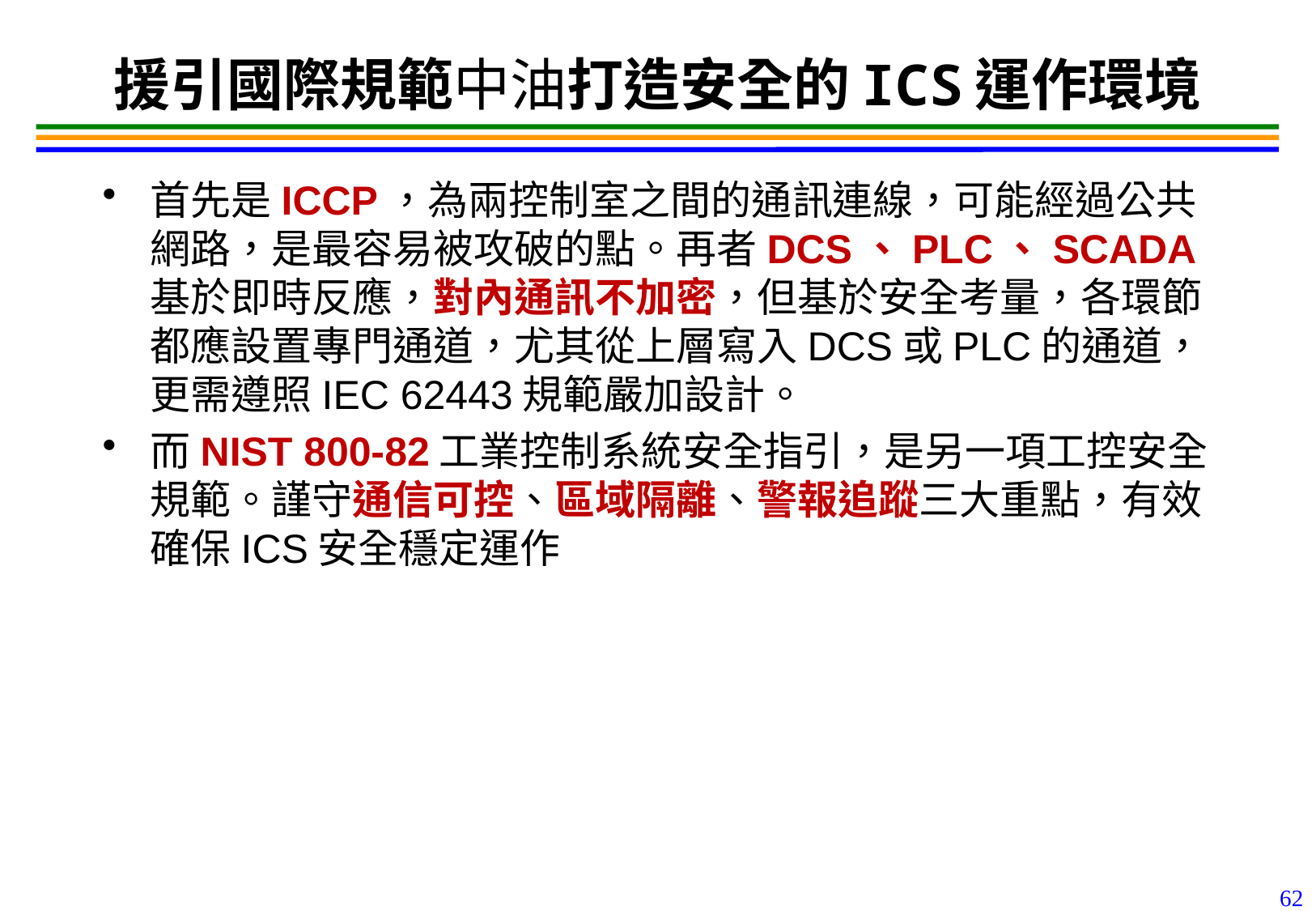

62
# 援引國際規範中油打造安全的ICS運作環境
首先是ICCP，為兩控制室之間的通訊連線，可能經過公共網路，是最容易被攻破的點。再者DCS、PLC、SCADA基於即時反應，對內通訊不加密，但基於安全考量，各環節都應設置專門通道，尤其從上層寫入DCS或PLC的通道，更需遵照IEC 62443規範嚴加設計。
而NIST 800-82工業控制系統安全指引，是另一項工控安全規範。謹守通信可控、區域隔離、警報追蹤三大重點，有效確保ICS安全穩定運作